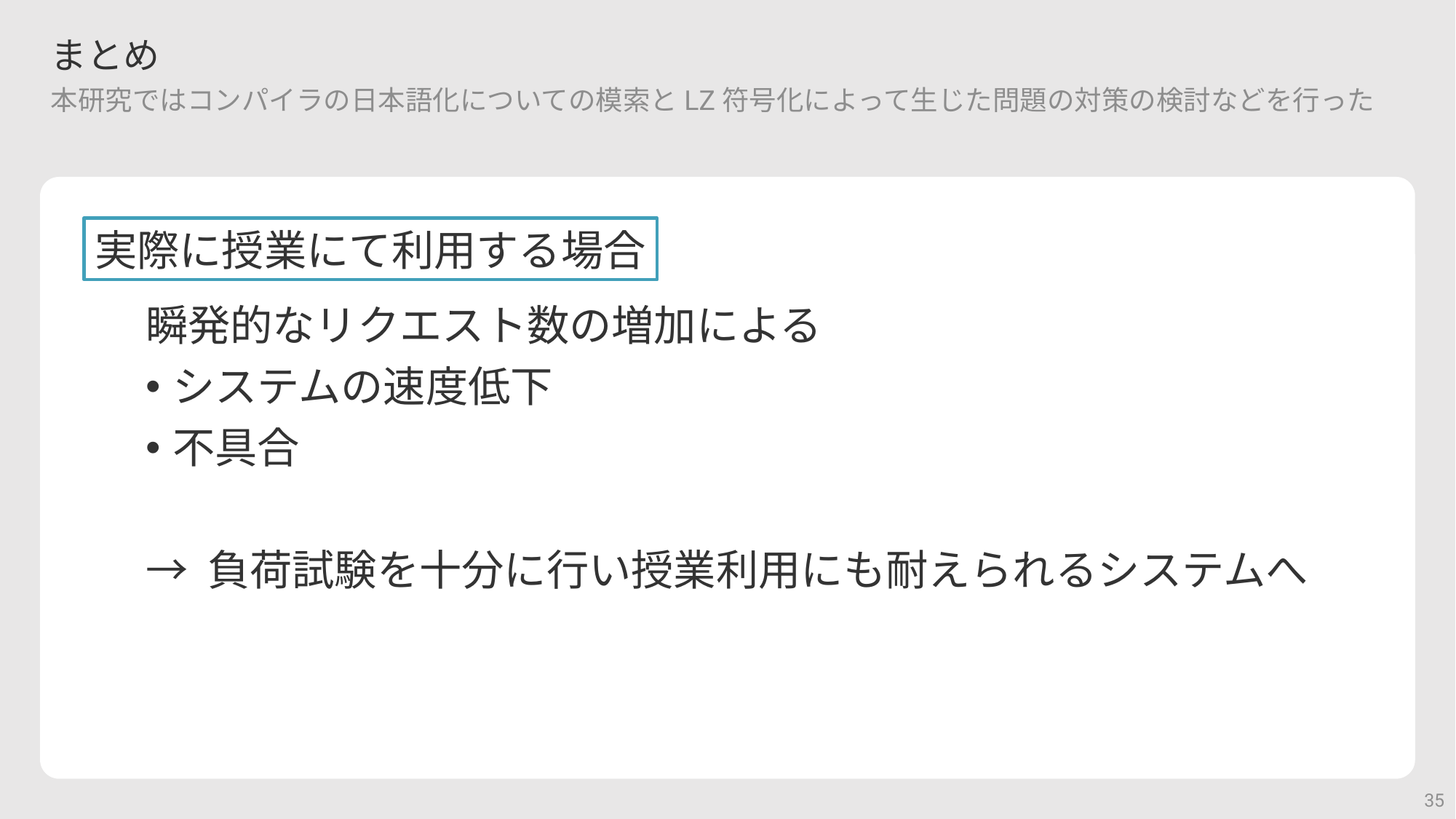

# まとめ
本研究ではコンパイラの日本語化についての模索とLZ符号化によって生じた問題の対策の検討などを行った
実際に授業にて利用する場合
瞬発的なリクエスト数の増加による
システムの速度低下
不具合

→ 負荷試験を十分に行い授業利用にも耐えられるシステムへ
35